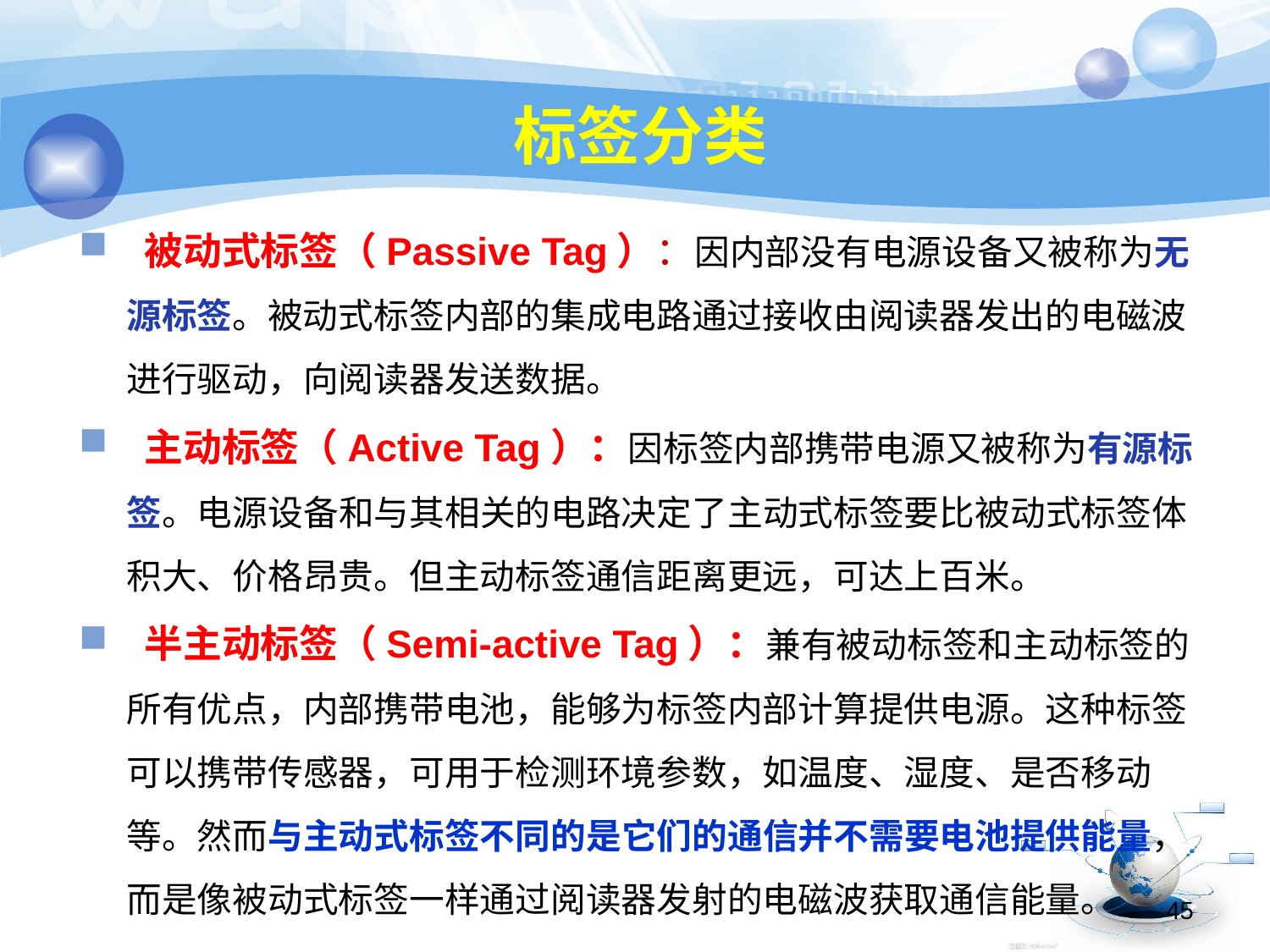

# 标签分类
 被动式标签（Passive Tag）：因内部没有电源设备又被称为无源标签。被动式标签内部的集成电路通过接收由阅读器发出的电磁波进行驱动，向阅读器发送数据。
 主动标签（Active Tag）：因标签内部携带电源又被称为有源标签。电源设备和与其相关的电路决定了主动式标签要比被动式标签体积大、价格昂贵。但主动标签通信距离更远，可达上百米。
 半主动标签（Semi-active Tag）：兼有被动标签和主动标签的所有优点，内部携带电池，能够为标签内部计算提供电源。这种标签可以携带传感器，可用于检测环境参数，如温度、湿度、是否移动等。然而与主动式标签不同的是它们的通信并不需要电池提供能量，而是像被动式标签一样通过阅读器发射的电磁波获取通信能量。
45